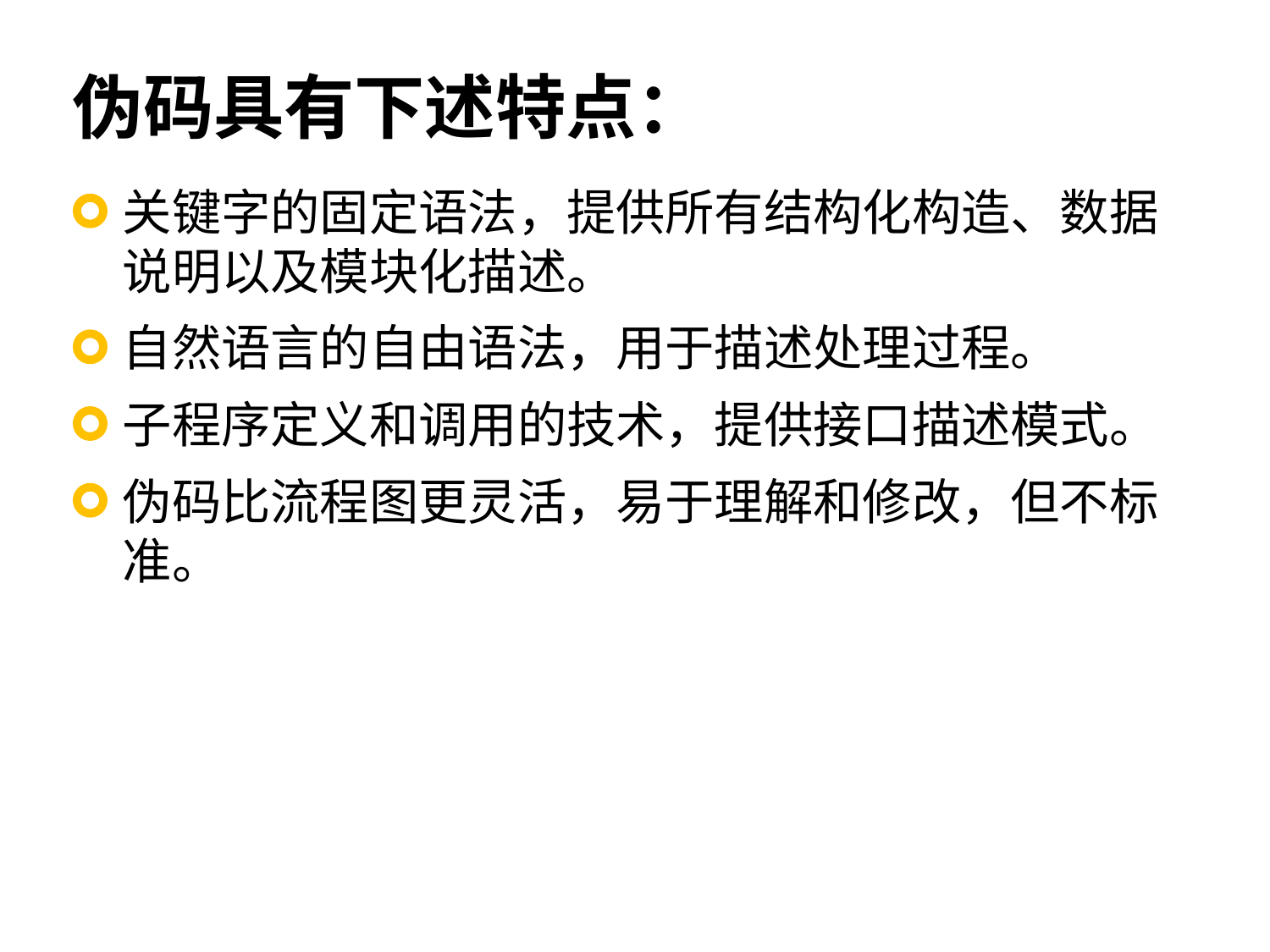

# 伪码具有下述特点：
关键字的固定语法，提供所有结构化构造、数据说明以及模块化描述。
自然语言的自由语法，用于描述处理过程。
子程序定义和调用的技术，提供接口描述模式。
伪码比流程图更灵活，易于理解和修改，但不标准。